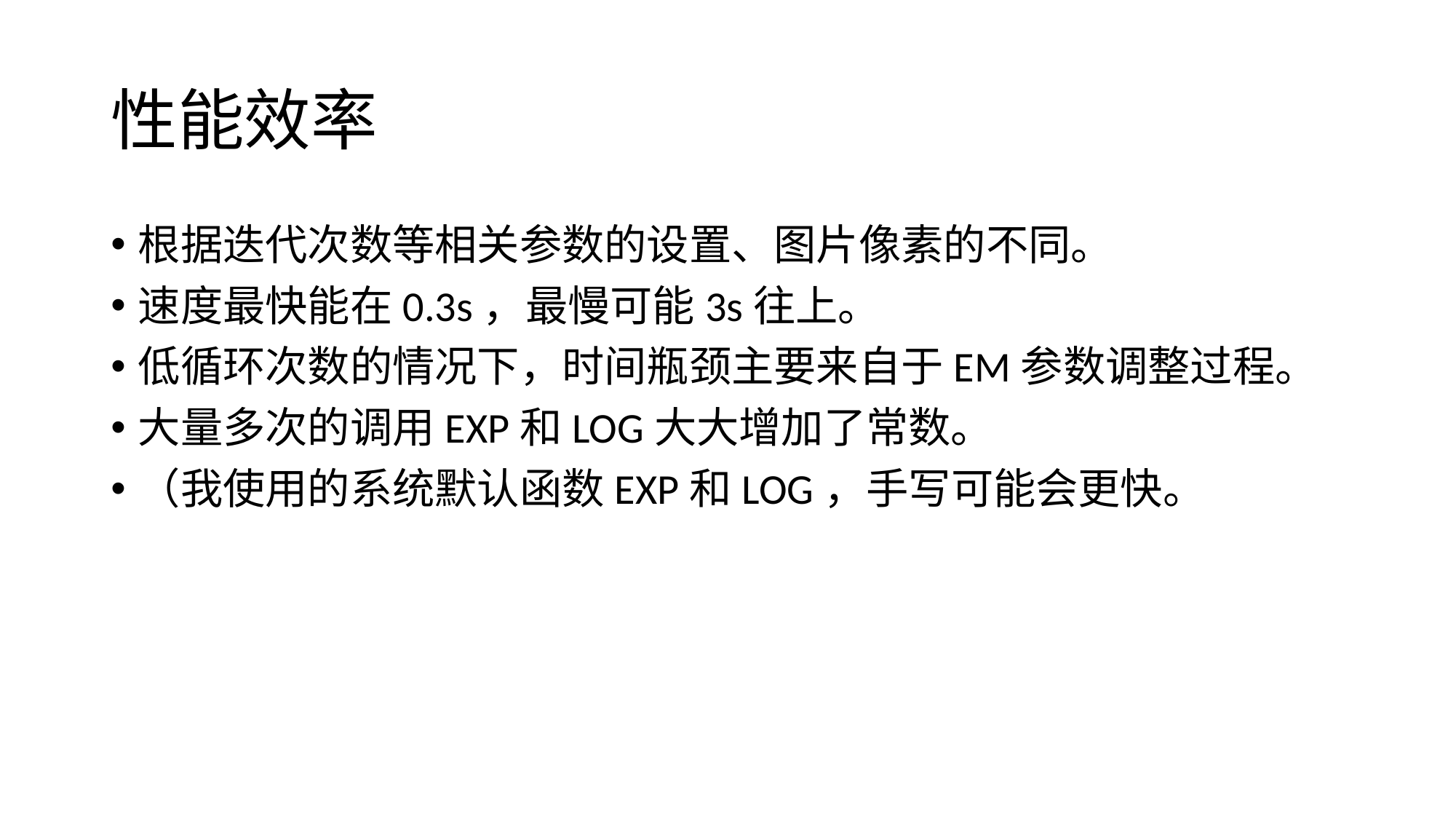

# 性能效率
根据迭代次数等相关参数的设置、图片像素的不同。
速度最快能在0.3s，最慢可能3s往上。
低循环次数的情况下，时间瓶颈主要来自于EM参数调整过程。
大量多次的调用EXP和LOG大大增加了常数。
（我使用的系统默认函数EXP和LOG，手写可能会更快。